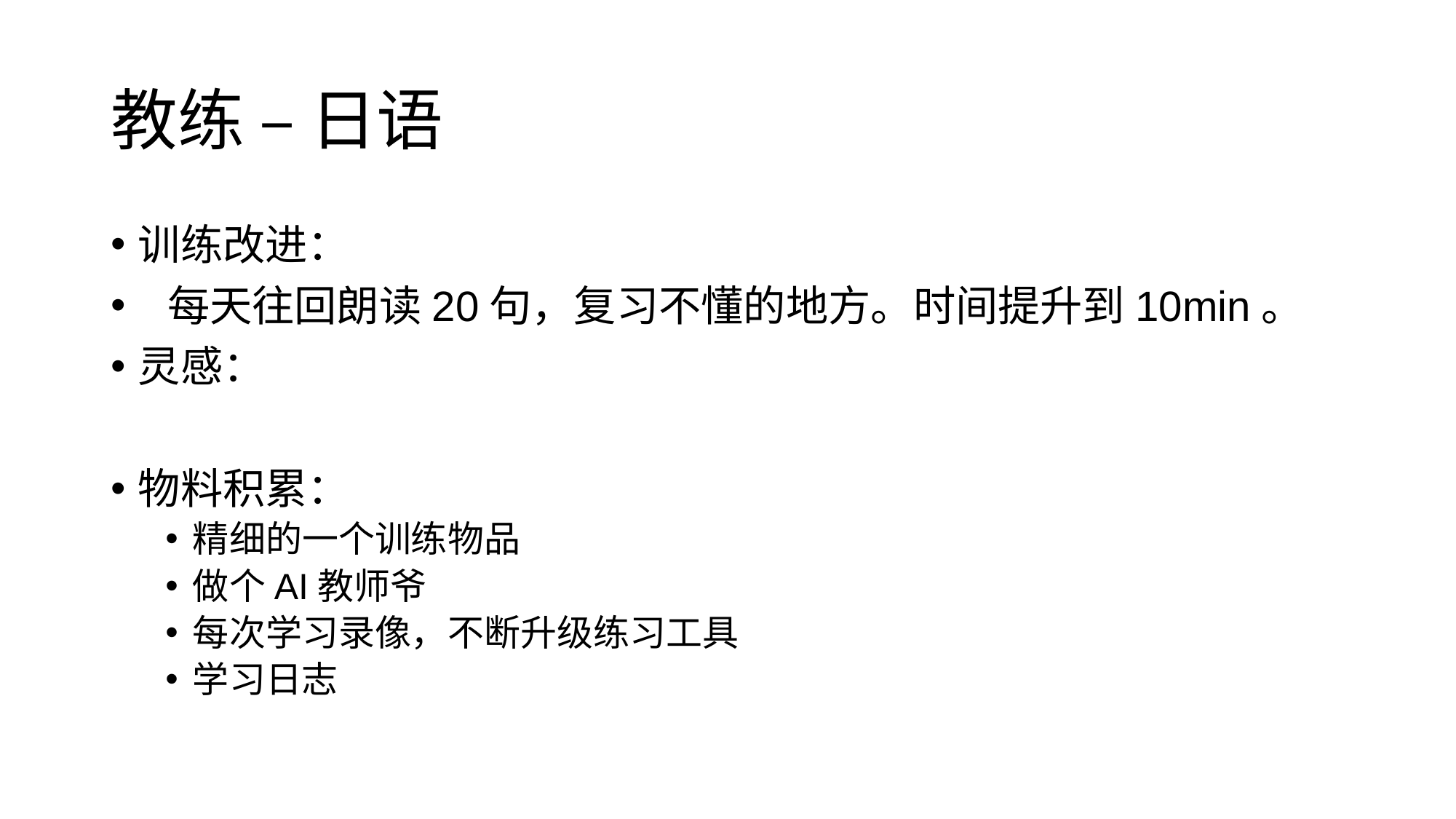

# 教练 – 日语
训练改进：
  每天往回朗读20句，复习不懂的地方。时间提升到10min。
灵感：

物料积累：
精细的一个训练物品
做个AI教师爷
每次学习录像，不断升级练习工具
学习日志